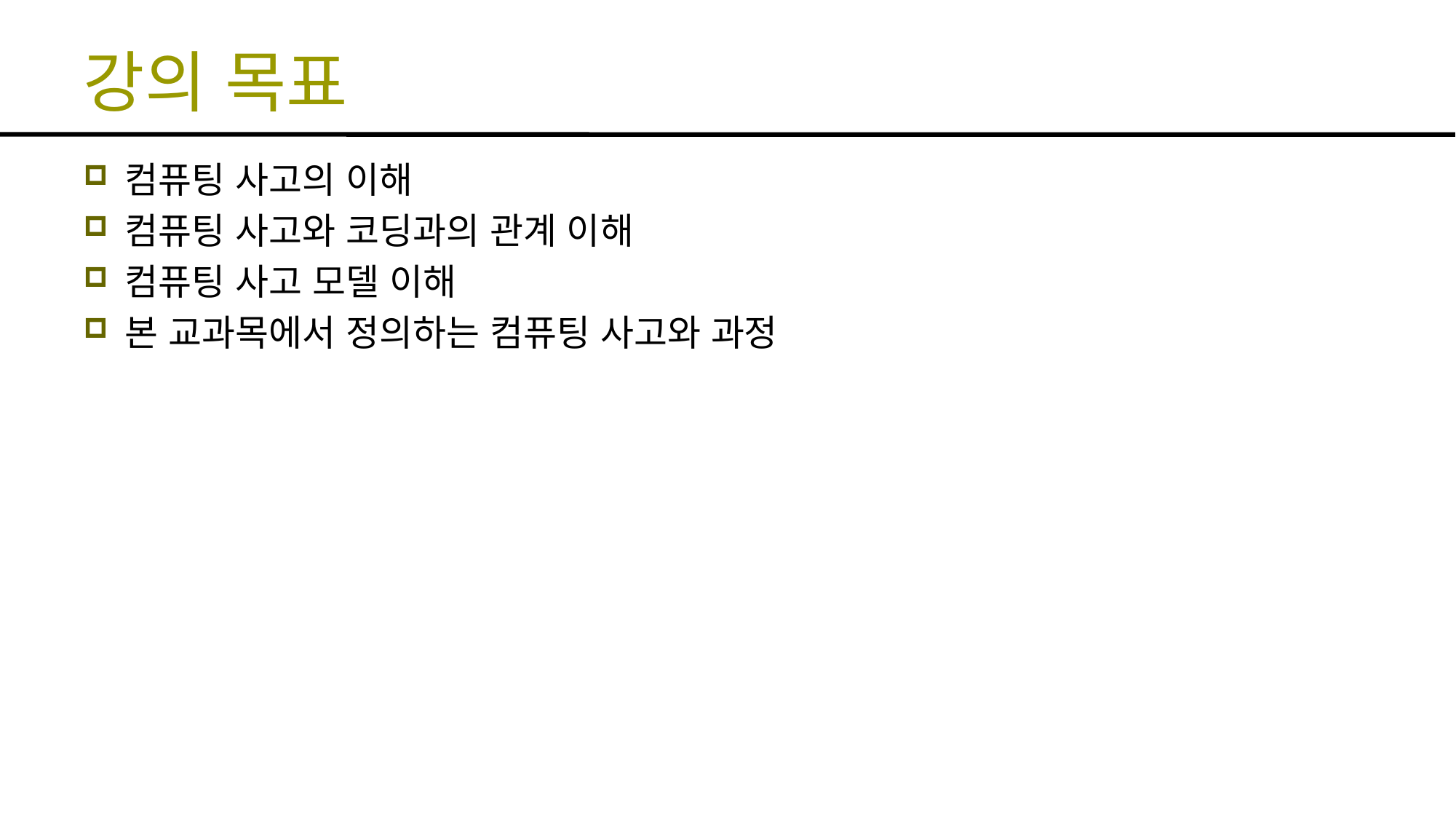

# 강의 목표
컴퓨팅 사고의 이해
컴퓨팅 사고와 코딩과의 관계 이해
컴퓨팅 사고 모델 이해
본 교과목에서 정의하는 컴퓨팅 사고와 과정